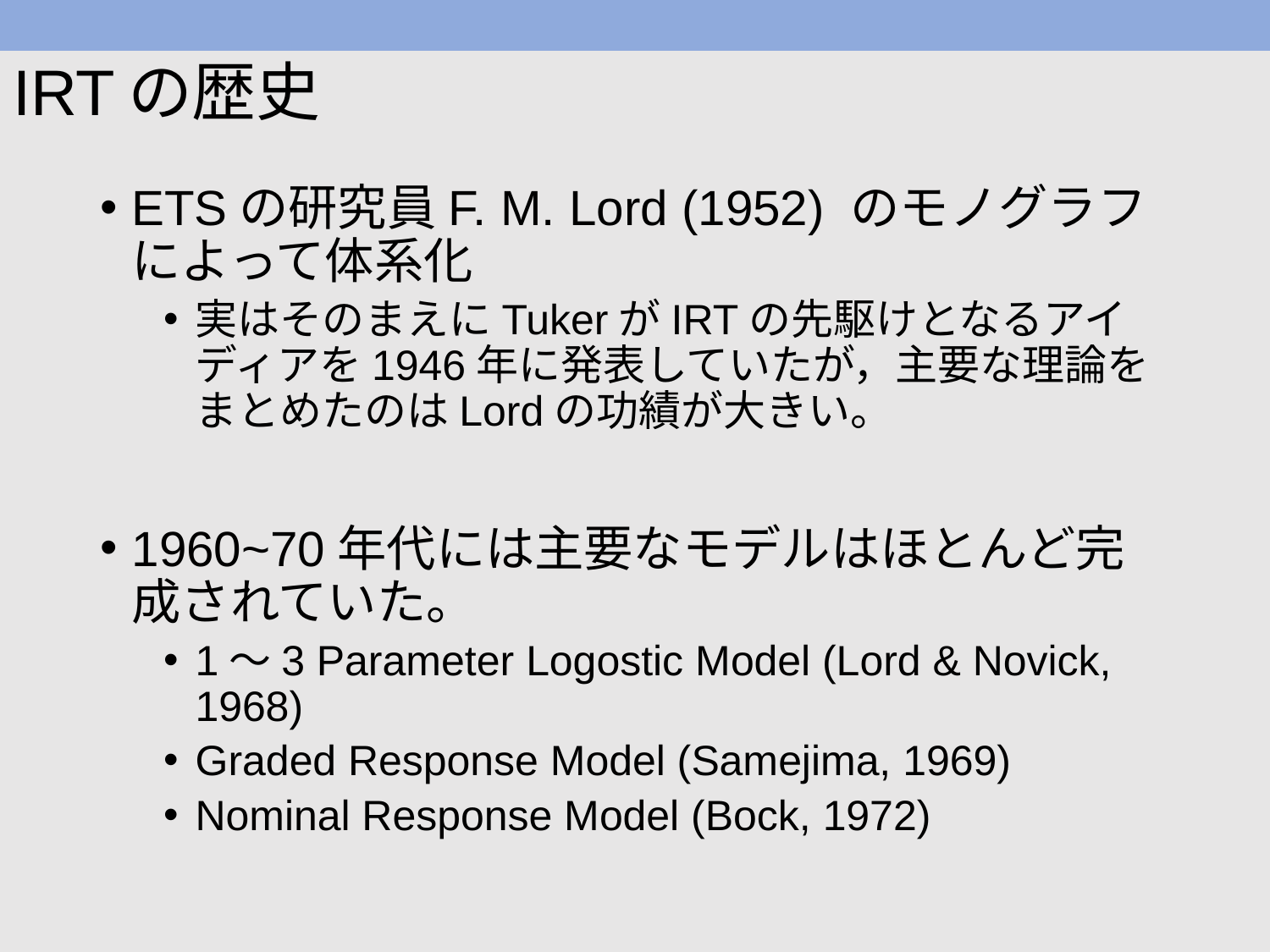

# IRTの歴史
ETSの研究員F. M. Lord (1952) のモノグラフによって体系化
実はそのまえにTukerがIRTの先駆けとなるアイディアを1946年に発表していたが，主要な理論をまとめたのはLordの功績が大きい。

1960~70年代には主要なモデルはほとんど完成されていた。
1〜3 Parameter Logostic Model (Lord & Novick, 1968)
Graded Response Model (Samejima, 1969)
Nominal Response Model (Bock, 1972)